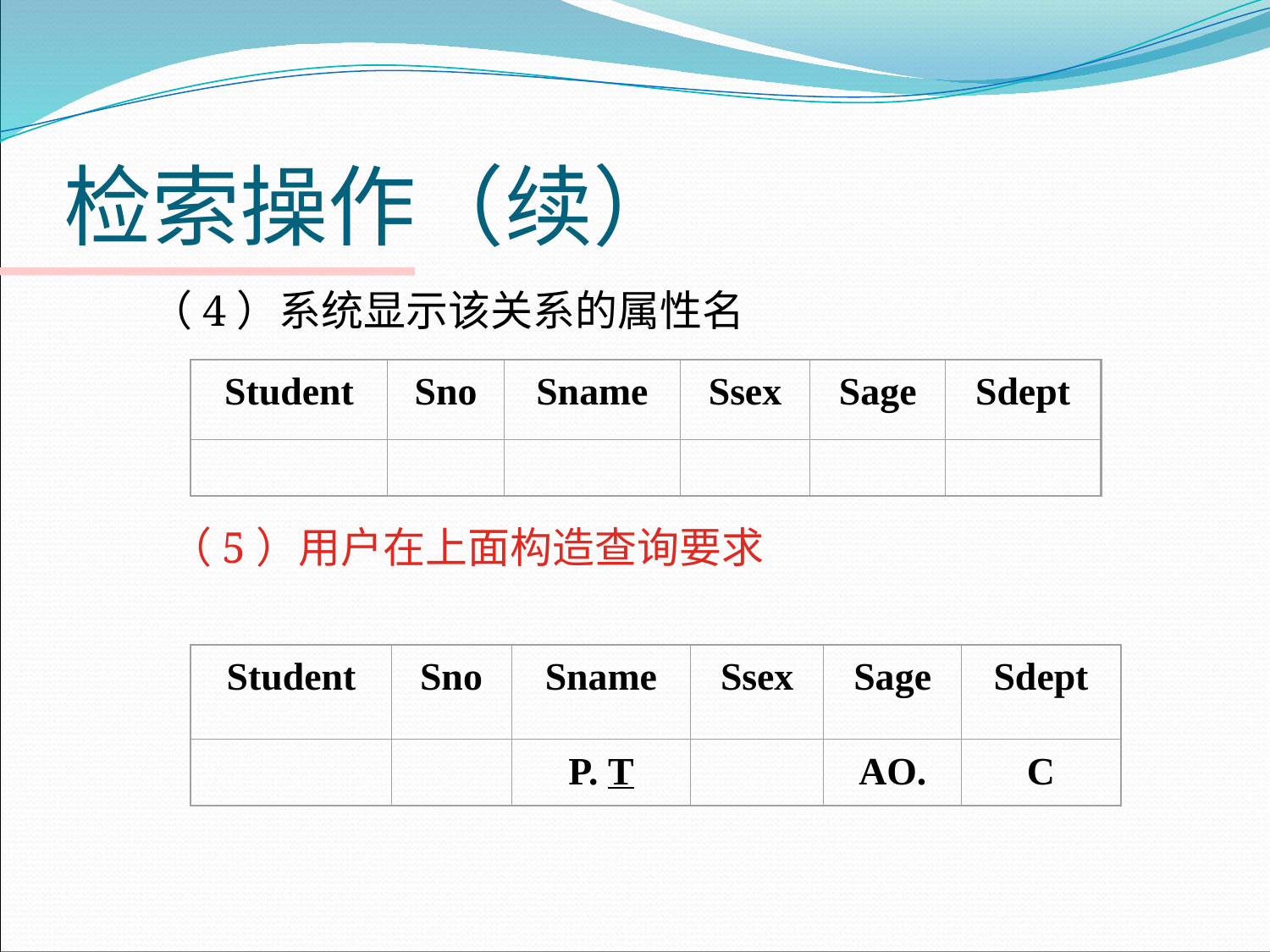

# 检索操作（续）
（4）系统显示该关系的属性名

 （5）用户在上面构造查询要求

Student

Sno

Sname

Ssex

Sage

Sdept

Student

Sno

Sname

Ssex

Sage

Sdept

P. T

AO.

C

228